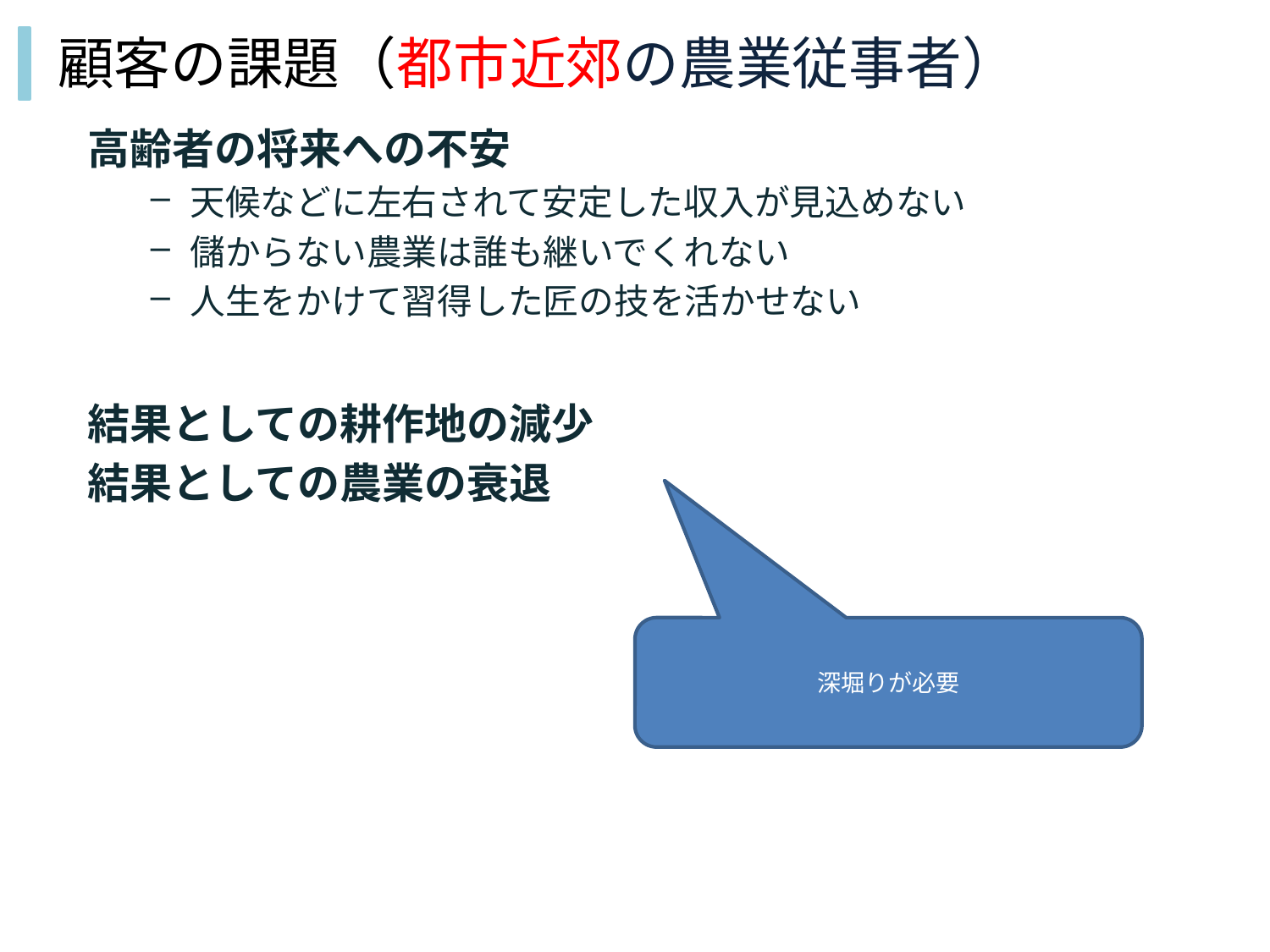

# 顧客の課題（都市近郊の農業従事者）
高齢者の将来への不安
天候などに左右されて安定した収入が見込めない
儲からない農業は誰も継いでくれない
人生をかけて習得した匠の技を活かせない

結果としての耕作地の減少
結果としての農業の衰退
深堀りが必要